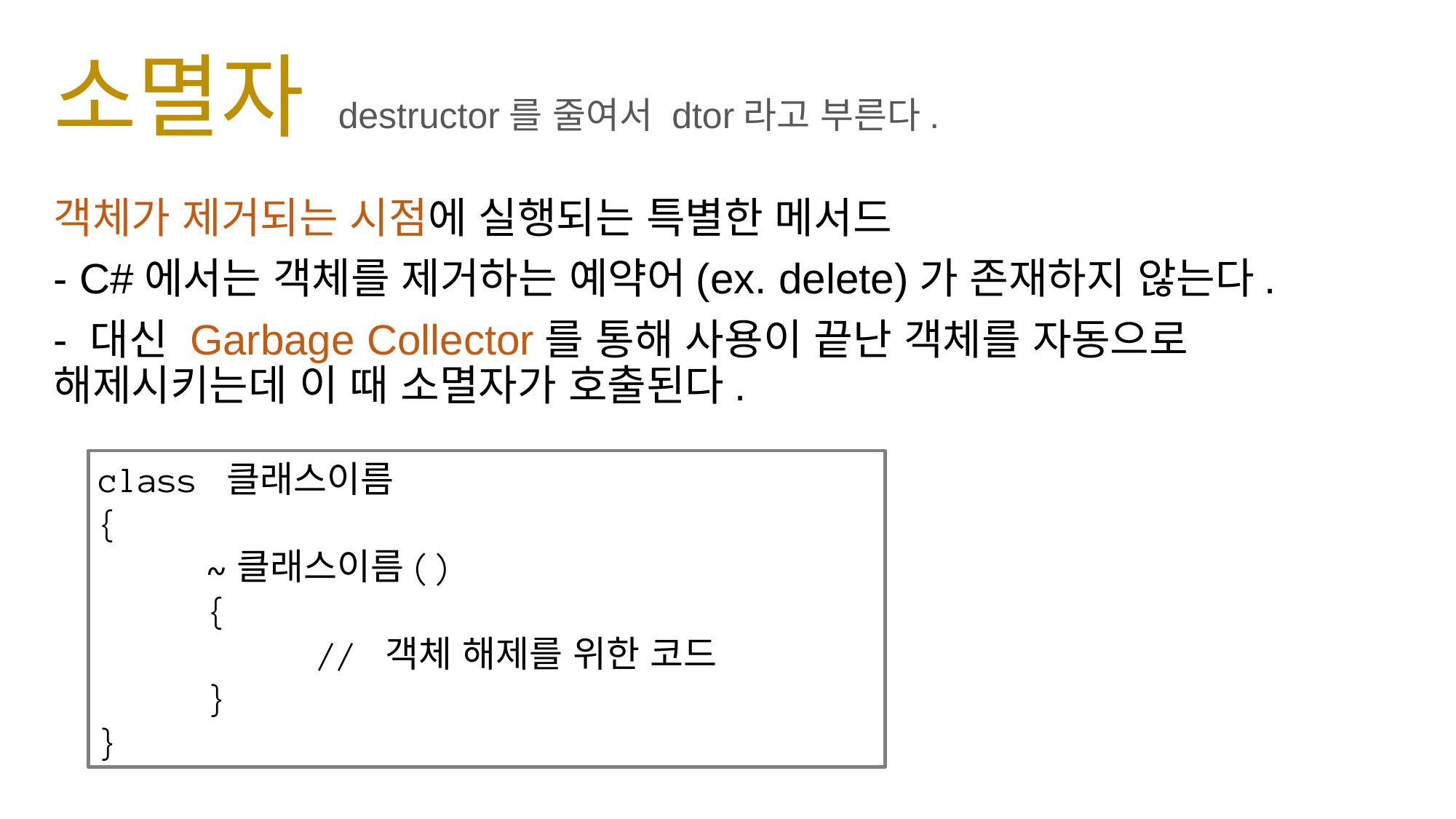

# 소멸자
destructor를 줄여서 dtor라고 부른다.
객체가 제거되는 시점에 실행되는 특별한 메서드
- C#에서는 객체를 제거하는 예약어(ex. delete)가 존재하지 않는다.
- 대신 Garbage Collector를 통해 사용이 끝난 객체를 자동으로 해제시키는데 이 때 소멸자가 호출된다.
class 클래스이름
{
	~클래스이름()
	{
		// 객체 해제를 위한 코드
	}
}